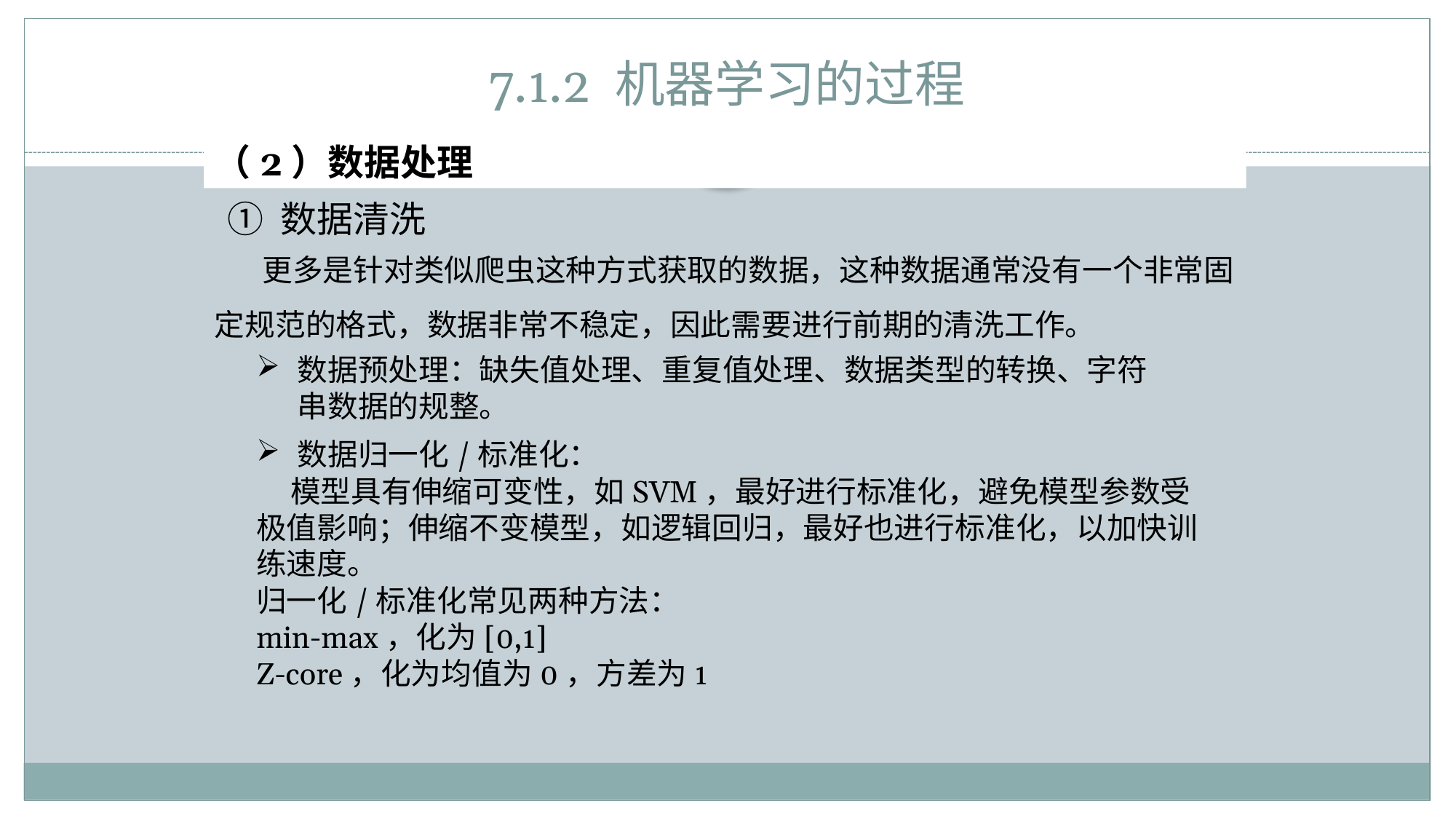

# 7.1.2 机器学习的过程
（2）数据处理
① 数据清洗
      更多是针对类似爬虫这种方式获取的数据，这种数据通常没有一个非常固定规范的格式，数据非常不稳定，因此需要进行前期的清洗工作。
数据预处理：缺失值处理、重复值处理、数据类型的转换、字符串数据的规整。
数据归一化/标准化：
    模型具有伸缩可变性，如SVM，最好进行标准化，避免模型参数受极值影响；伸缩不变模型，如逻辑回归，最好也进行标准化，以加快训练速度。
归一化/标准化常见两种方法：
min-max，化为[0,1]
Z-core，化为均值为0，方差为1
545